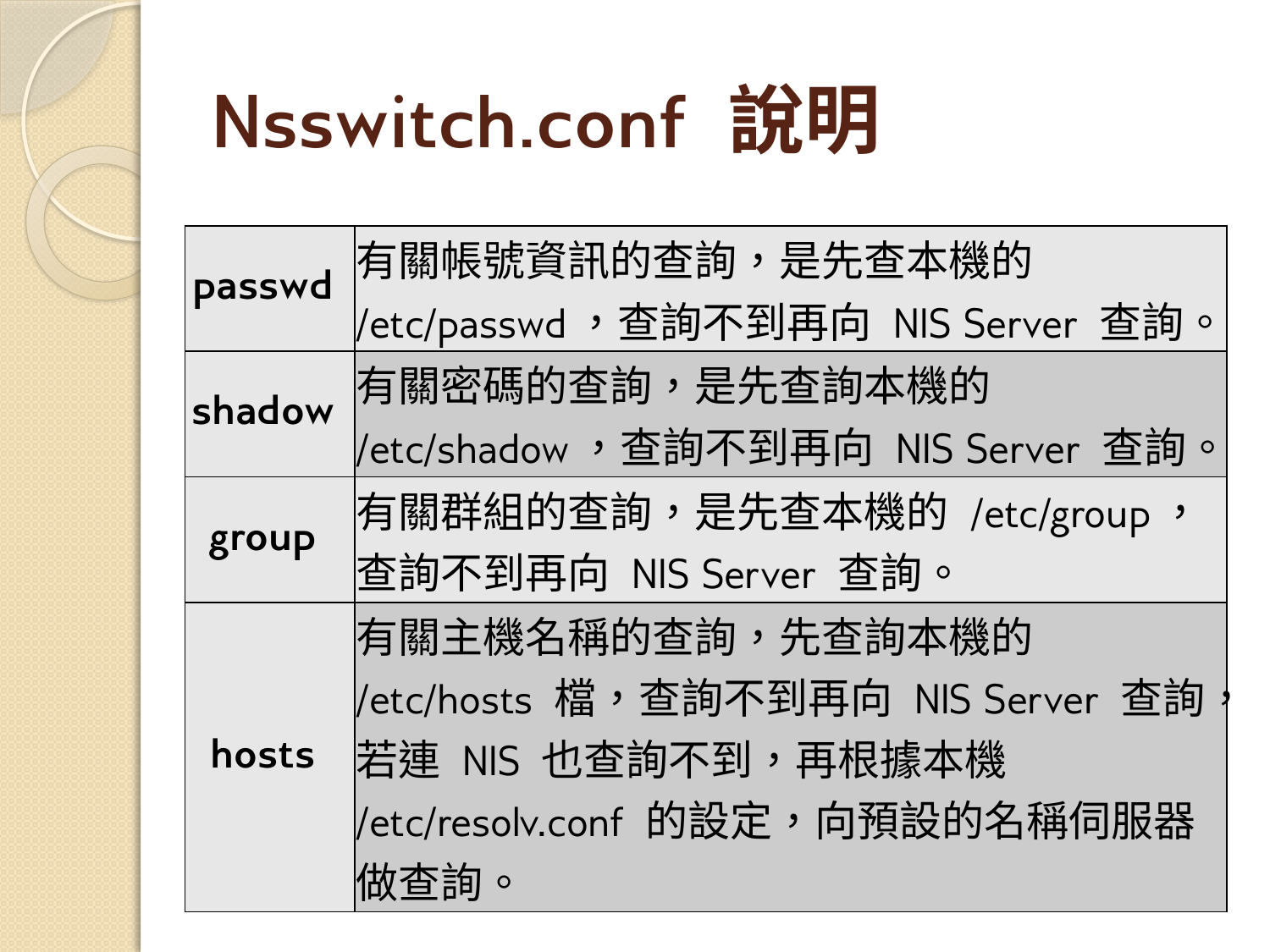

# Nsswitch.conf 說明
| passwd | 有關帳號資訊的查詢，是先查本機的 /etc/passwd，查詢不到再向 NIS Server 查詢。 |
| --- | --- |
| shadow | 有關密碼的查詢，是先查詢本機的 /etc/shadow，查詢不到再向 NIS Server 查詢。 |
| group | 有關群組的查詢，是先查本機的 /etc/group，查詢不到再向 NIS Server 查詢。 |
| hosts | 有關主機名稱的查詢，先查詢本機的 /etc/hosts 檔，查詢不到再向 NIS Server 查詢，若連 NIS 也查詢不到，再根據本機 /etc/resolv.conf 的設定，向預設的名稱伺服器做查詢。 |